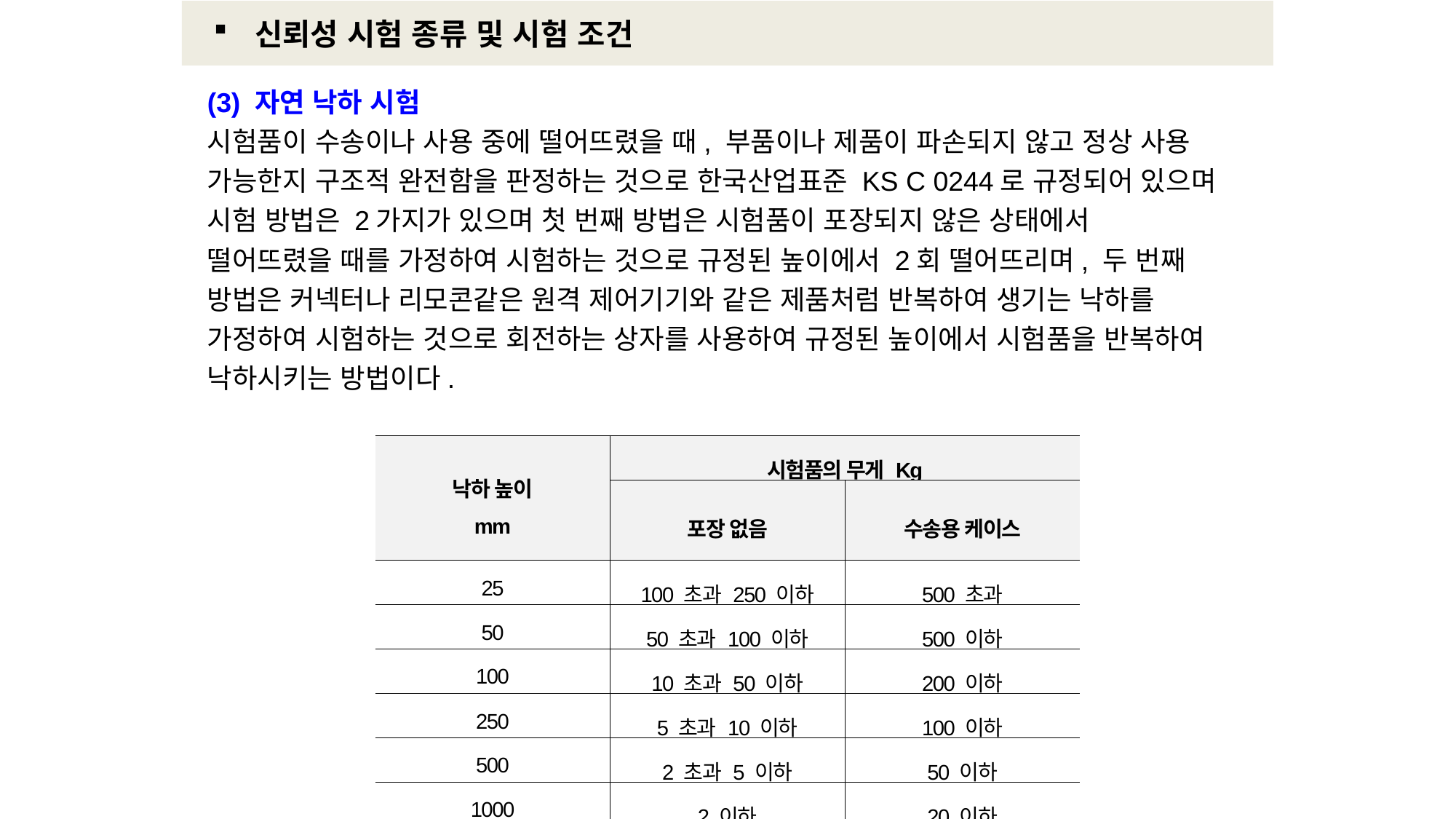

신뢰성 시험 종류 및 시험 조건

(3) 자연 낙하 시험
시험품이 수송이나 사용 중에 떨어뜨렸을 때, 부품이나 제품이 파손되지 않고 정상 사용 가능한지 구조적 완전함을 판정하는 것으로 한국산업표준 KS C 0244로 규정되어 있으며 시험 방법은 2가지가 있으며 첫 번째 방법은 시험품이 포장되지 않은 상태에서 떨어뜨렸을 때를 가정하여 시험하는 것으로 규정된 높이에서 2회 떨어뜨리며, 두 번째 방법은 커넥터나 리모콘같은 원격 제어기기와 같은 제품처럼 반복하여 생기는 낙하를 가정하여 시험하는 것으로 회전하는 상자를 사용하여 규정된 높이에서 시험품을 반복하여 낙하시키는 방법이다.

| 낙하 높이 mm | 시험품의 무게 Kg |  |
| --- | --- | --- |
|  | 포장 없음 | 수송용 케이스 |
| 25 | 100 초과 250 이하 | 500 초과 |
| 50 | 50 초과 100 이하 | 500 이하 |
| 100 | 10 초과 50 이하 | 200 이하 |
| 250 | 5 초과 10 이하 | 100 이하 |
| 500 | 2 초과 5 이하 | 50 이하 |
| 1000 | 2 이하 | 20 이하 |